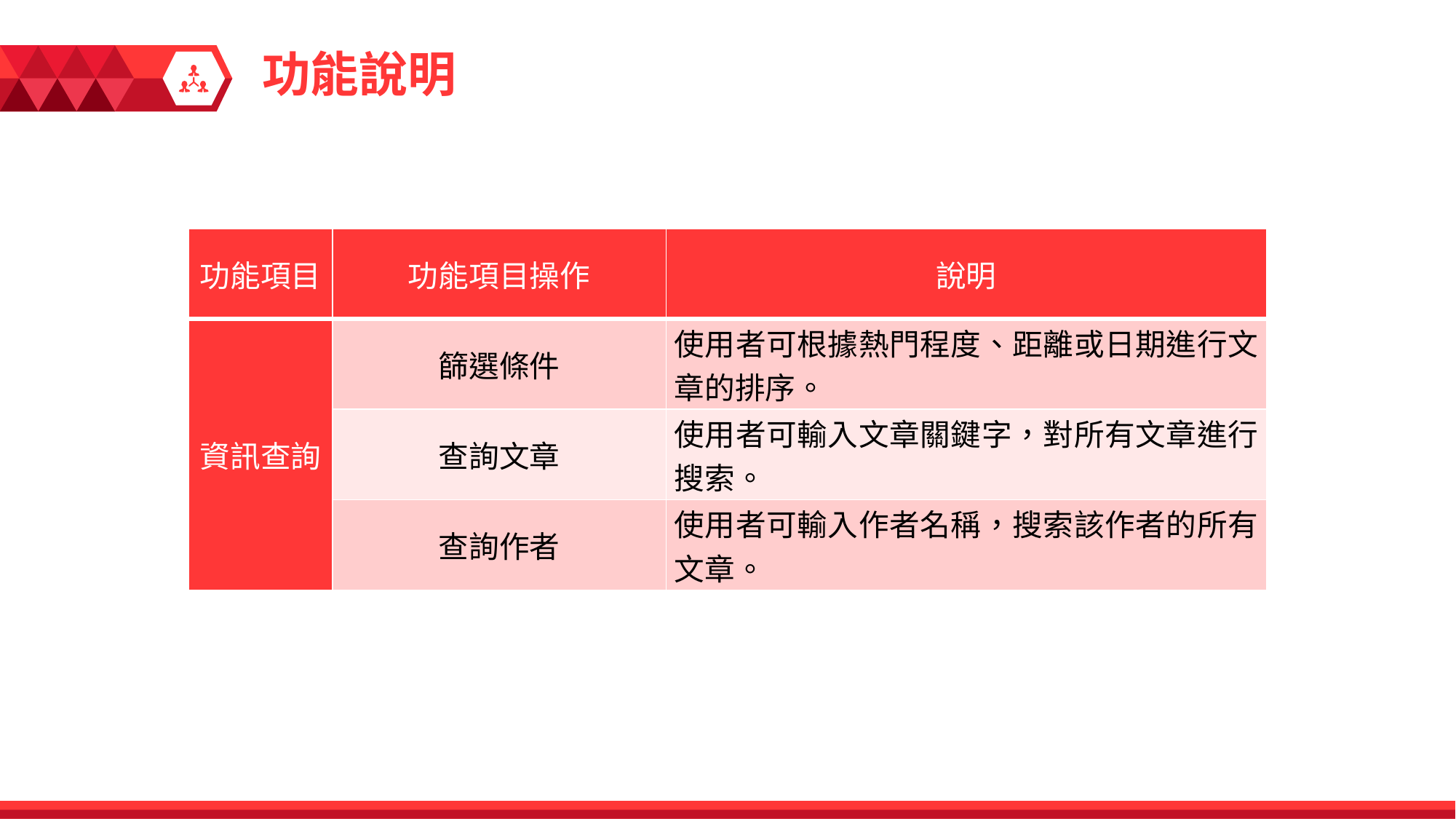

功能說明
| 功能項目 | 功能項目操作 | 說明 |
| --- | --- | --- |
| 資訊查詢 | 篩選條件 | 使用者可根據熱門程度、距離或日期進行文章的排序。 |
|  | 查詢文章 | 使用者可輸入文章關鍵字，對所有文章進行搜索。 |
|  | 查詢作者 | 使用者可輸入作者名稱，搜索該作者的所有文章。 |